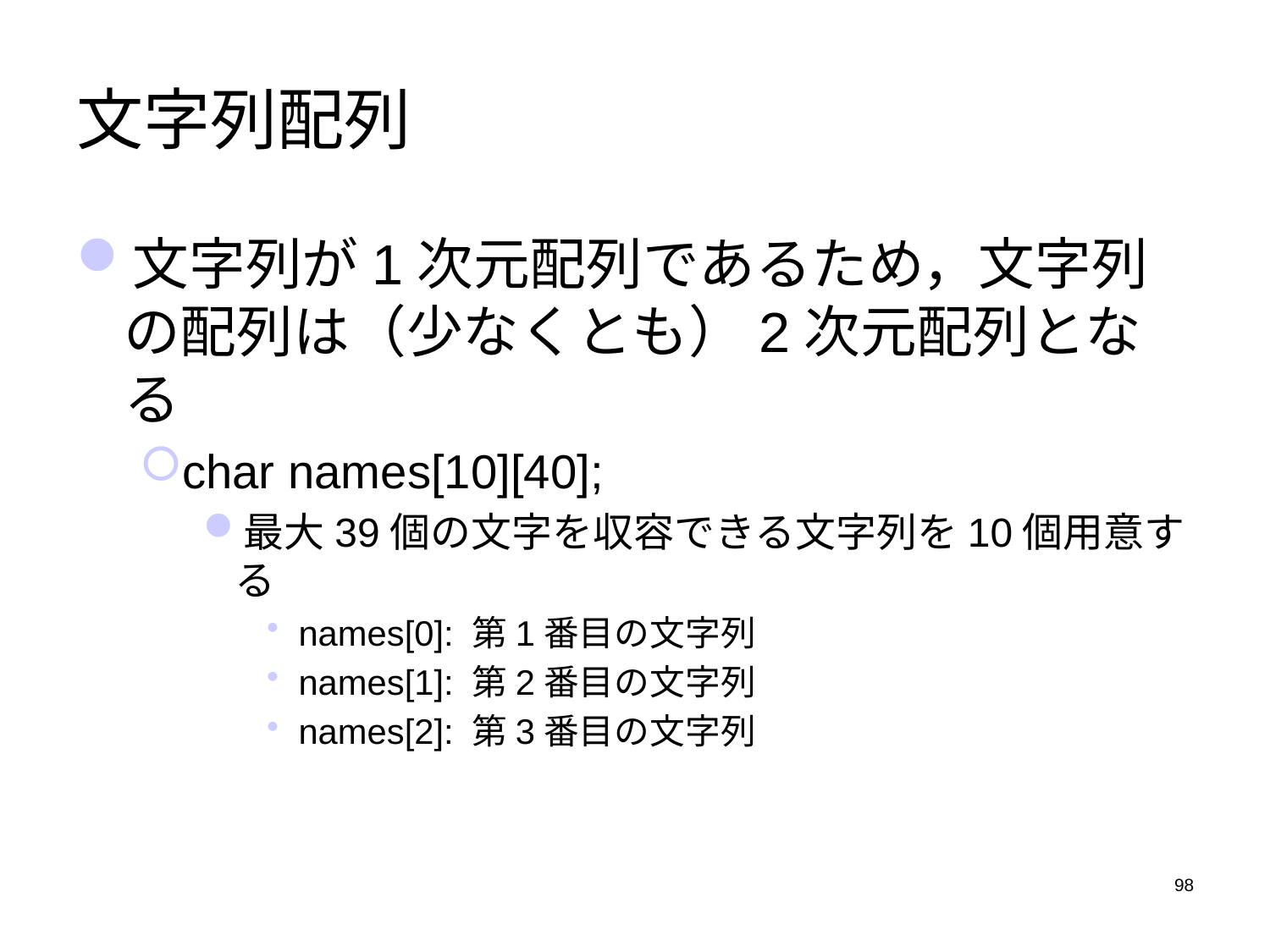

# 文字列配列
文字列が1次元配列であるため，文字列の配列は（少なくとも）2次元配列となる
char names[10][40];
最大39個の文字を収容できる文字列を10個用意する
names[0]: 第1番目の文字列
names[1]: 第2番目の文字列
names[2]: 第3番目の文字列
98